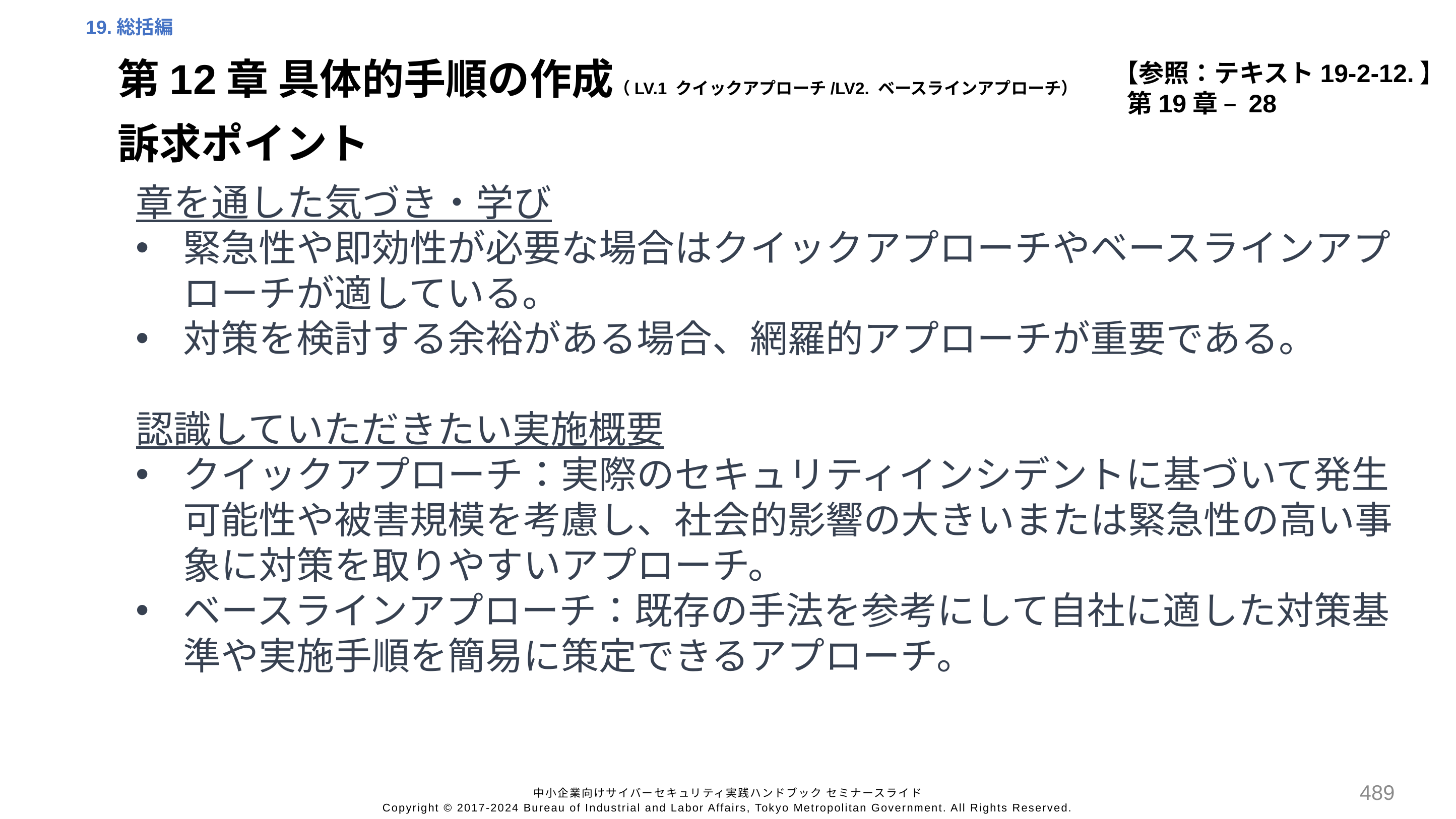

19.総括編
【参照：テキスト19-2-12.】
第19章 – 28
第12章 具体的手順の作成（LV.1 クイックアプローチ/LV2. ベースラインアプローチ）
訴求ポイント
章を通した気づき・学び
緊急性や即効性が必要な場合はクイックアプローチやベースラインアプローチが適している。
対策を検討する余裕がある場合、網羅的アプローチが重要である。

認識していただきたい実施概要
クイックアプローチ：実際のセキュリティインシデントに基づいて発生可能性や被害規模を考慮し、社会的影響の大きいまたは緊急性の高い事象に対策を取りやすいアプローチ。
ベースラインアプローチ：既存の手法を参考にして自社に適した対策基準や実施手順を簡易に策定できるアプローチ。
489